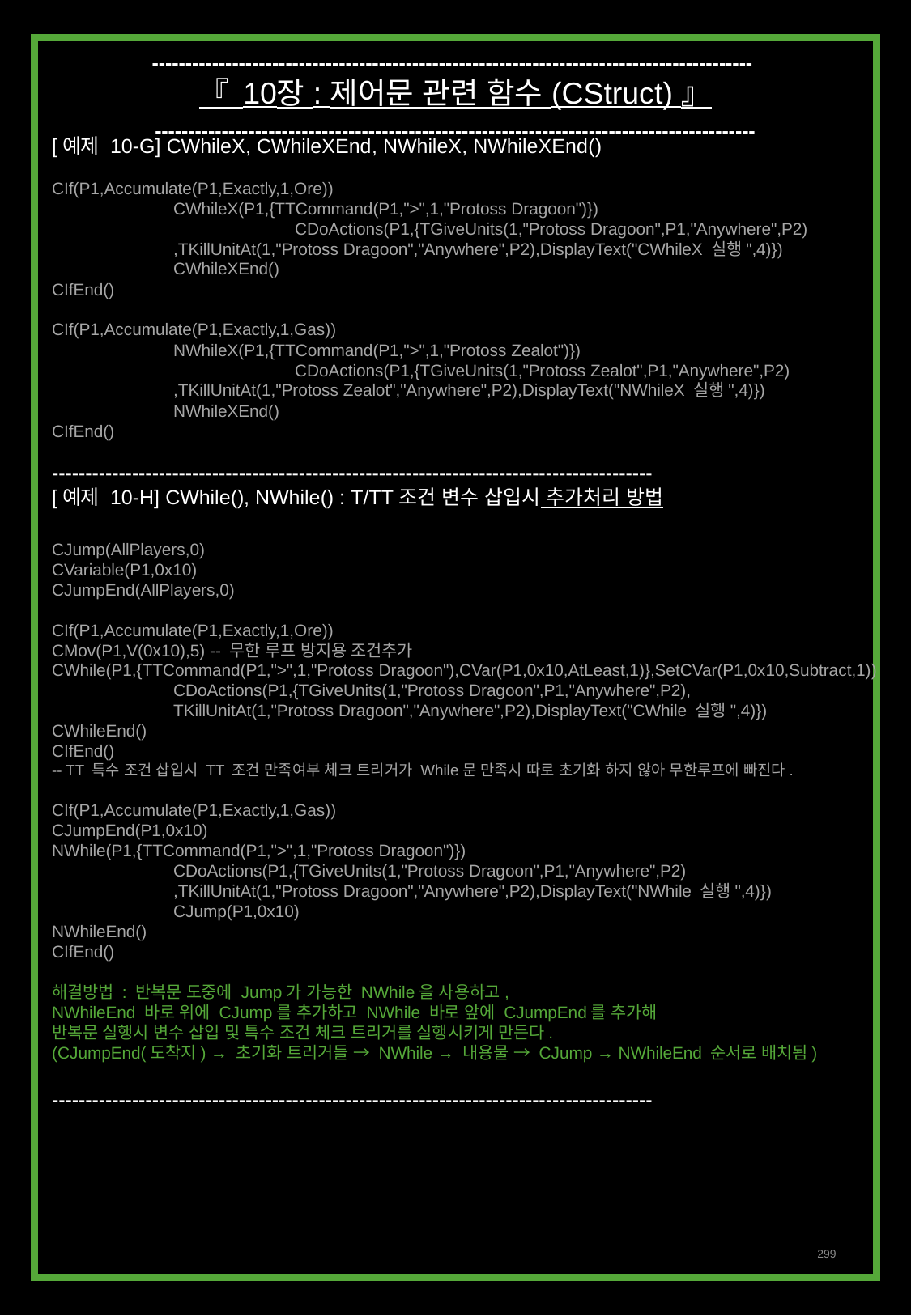

------------------------------------------------------------------------------------------
『  10장 : 제어문 관련 함수 (CStruct) 』
------------------------------------------------------------------------------------------
[예제 10-G] CWhileX, CWhileXEnd, NWhileX, NWhileXEnd()

CIf(P1,Accumulate(P1,Exactly,1,Ore))
	CWhileX(P1,{TTCommand(P1,">",1,"Protoss Dragoon")})
		CDoActions(P1,{TGiveUnits(1,"Protoss Dragoon",P1,"Anywhere",P2)
	,TKillUnitAt(1,"Protoss Dragoon","Anywhere",P2),DisplayText("CWhileX 실행",4)})
	CWhileXEnd()
CIfEnd()

CIf(P1,Accumulate(P1,Exactly,1,Gas))
	NWhileX(P1,{TTCommand(P1,">",1,"Protoss Zealot")})
		CDoActions(P1,{TGiveUnits(1,"Protoss Zealot",P1,"Anywhere",P2)
	,TKillUnitAt(1,"Protoss Zealot","Anywhere",P2),DisplayText("NWhileX 실행",4)})
	NWhileXEnd()
CIfEnd()

------------------------------------------------------------------------------------------
[예제 10-H] CWhile(), NWhile() : T/TT 조건 변수 삽입시 추가처리 방법

CJump(AllPlayers,0)
CVariable(P1,0x10)
CJumpEnd(AllPlayers,0)

CIf(P1,Accumulate(P1,Exactly,1,Ore))
CMov(P1,V(0x10),5) -- 무한 루프 방지용 조건추가
CWhile(P1,{TTCommand(P1,">",1,"Protoss Dragoon"),CVar(P1,0x10,AtLeast,1)},SetCVar(P1,0x10,Subtract,1))
	CDoActions(P1,{TGiveUnits(1,"Protoss Dragoon",P1,"Anywhere",P2),
	TKillUnitAt(1,"Protoss Dragoon","Anywhere",P2),DisplayText("CWhile 실행",4)})
CWhileEnd()
CIfEnd()
-- TT 특수 조건 삽입시 TT 조건 만족여부 체크 트리거가 While문 만족시 따로 초기화 하지 않아 무한루프에 빠진다.

CIf(P1,Accumulate(P1,Exactly,1,Gas))
CJumpEnd(P1,0x10)
NWhile(P1,{TTCommand(P1,">",1,"Protoss Dragoon")})
	CDoActions(P1,{TGiveUnits(1,"Protoss Dragoon",P1,"Anywhere",P2)
	,TKillUnitAt(1,"Protoss Dragoon","Anywhere",P2),DisplayText("NWhile 실행",4)})
	CJump(P1,0x10)
NWhileEnd()
CIfEnd()

해결방법 : 반복문 도중에 Jump가 가능한 NWhile을 사용하고,
NWhileEnd 바로 위에 CJump를 추가하고 NWhile 바로 앞에 CJumpEnd를 추가해
반복문 실행시 변수 삽입 및 특수 조건 체크 트리거를 실행시키게 만든다.
(CJumpEnd(도착지) → 초기화 트리거들 → NWhile → 내용물 → CJump → NWhileEnd 순서로 배치됨)

------------------------------------------------------------------------------------------
299